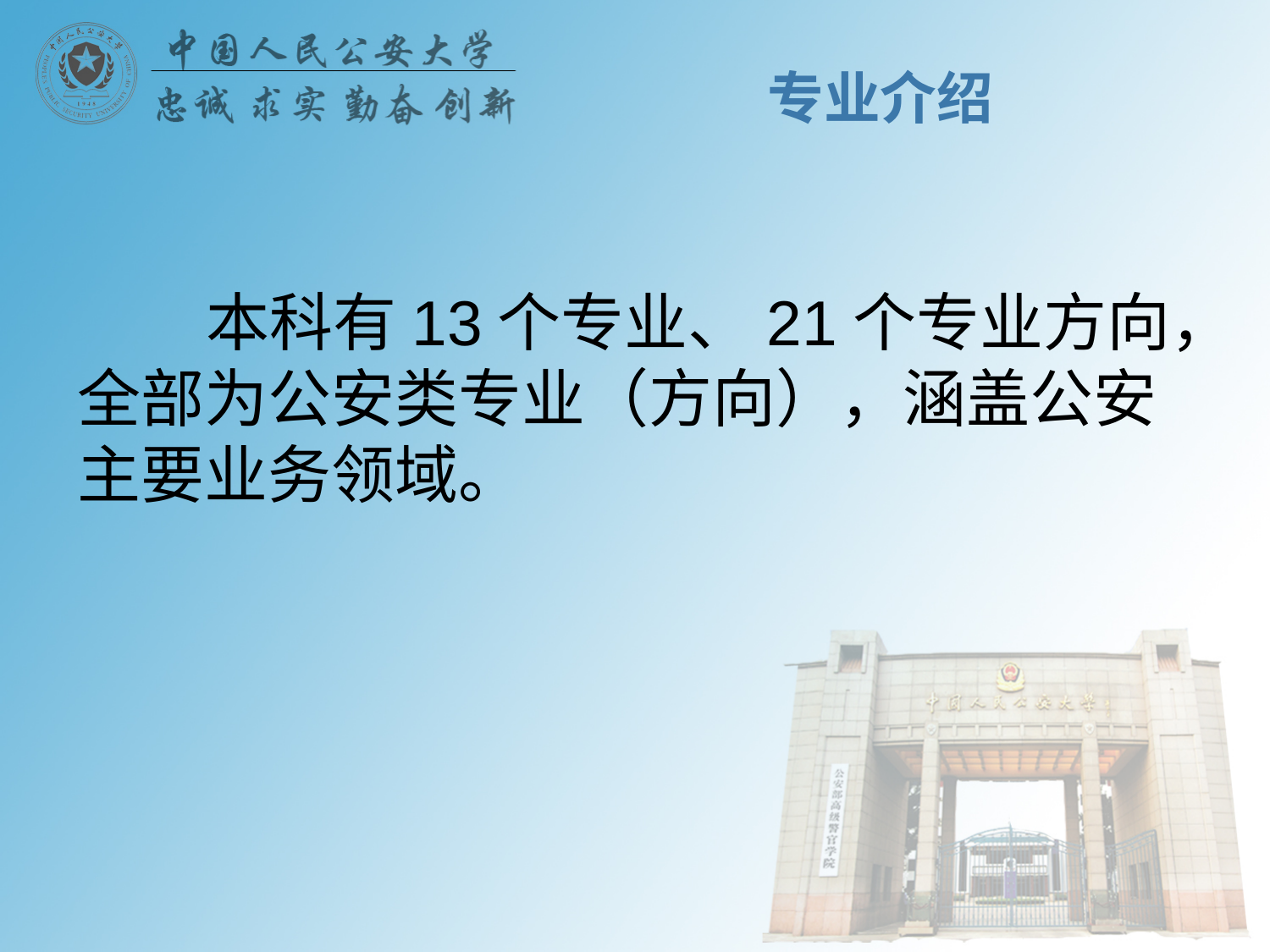

专业介绍
        本科有13个专业、21个专业方向，全部为公安类专业（方向），涵盖公安主要业务领域。